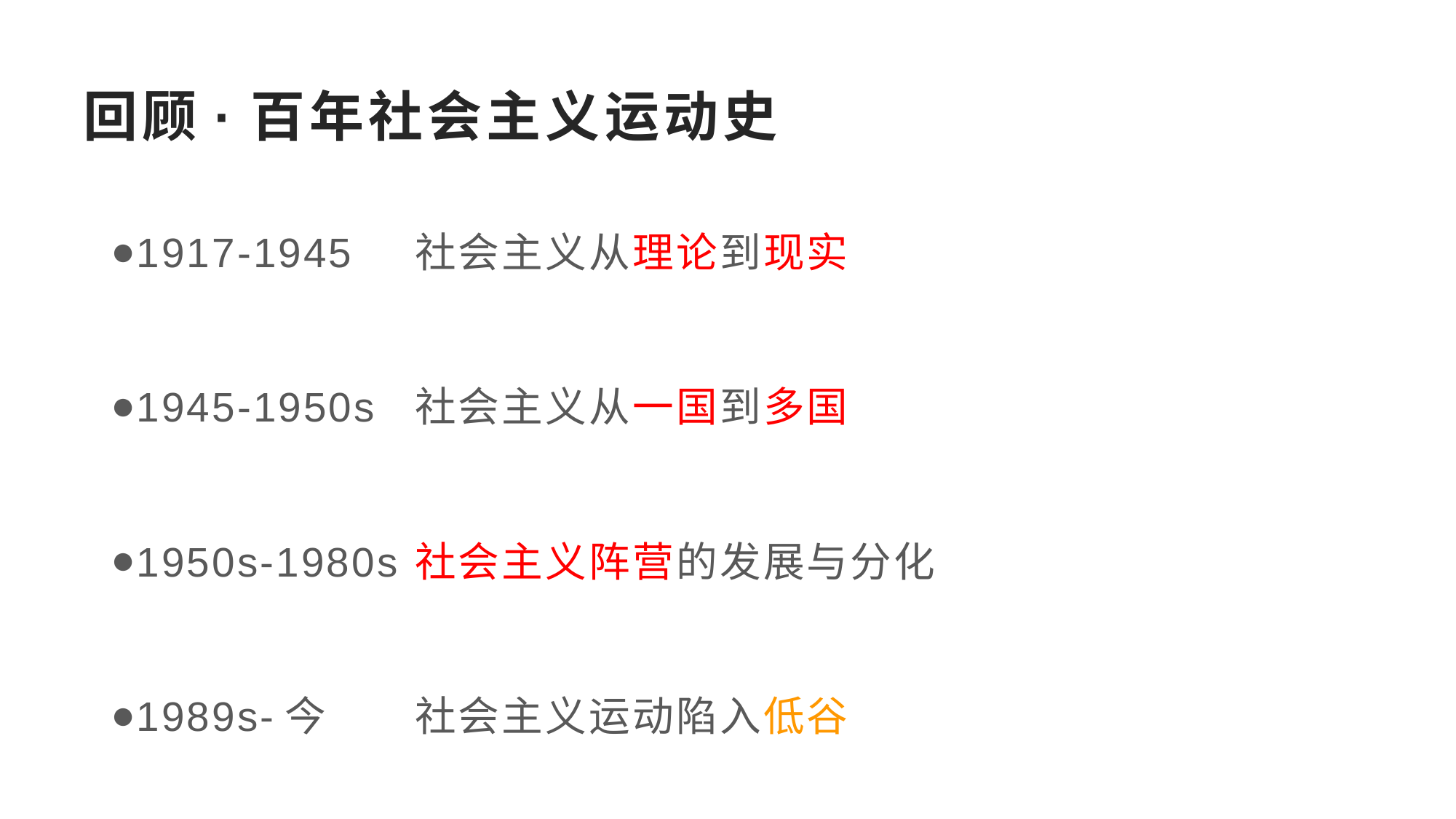

# 回顾·百年社会主义运动史
1917-1945	社会主义从理论到现实

1945-1950s 	社会主义从一国到多国

1950s-1980s 	社会主义阵营的发展与分化

1989s-今	社会主义运动陷入低谷